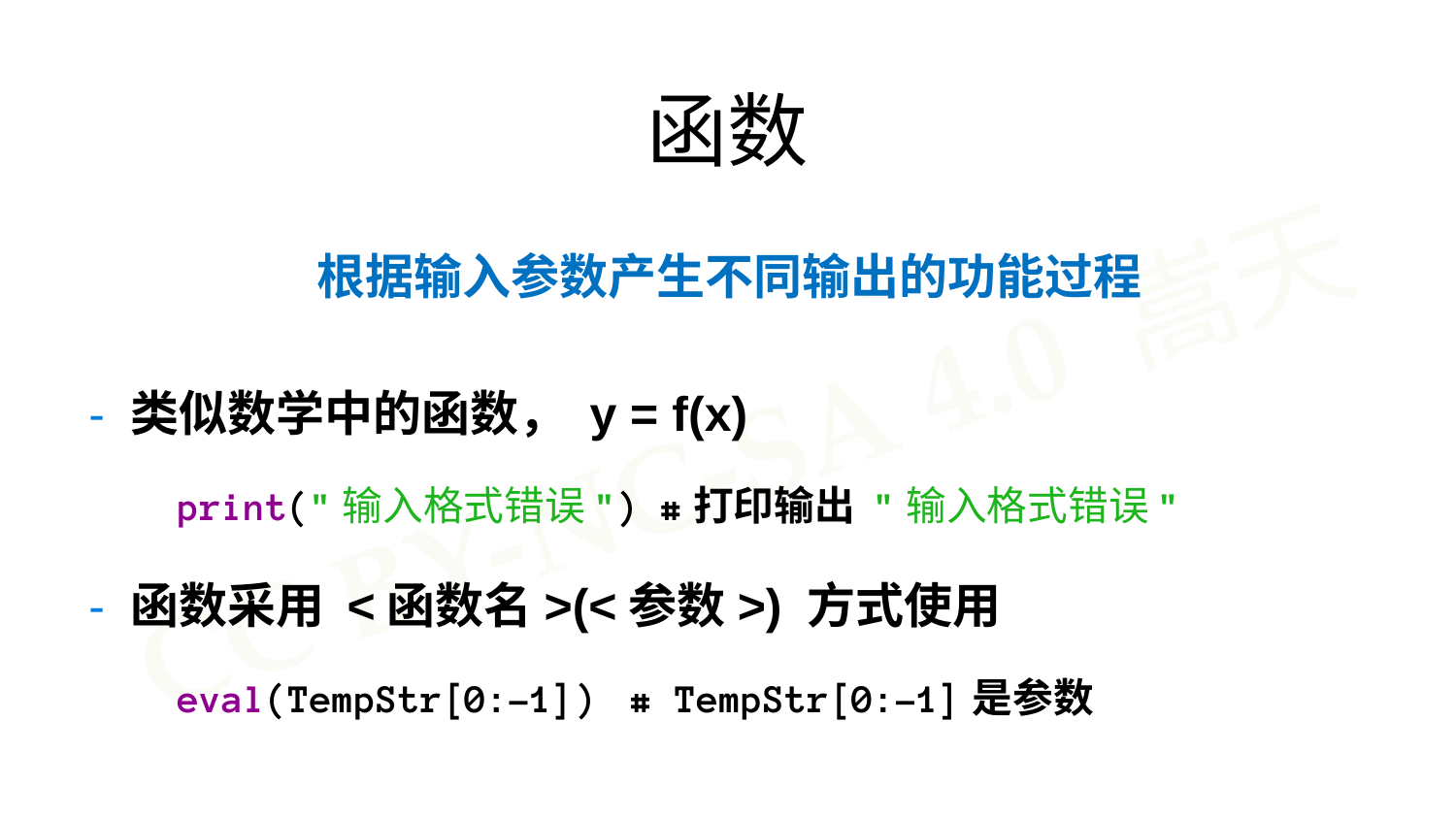

函数
根据输入参数产生不同输出的功能过程
- 类似数学中的函数， y = f(x)
        print("输入格式错误") #打印输出 "输入格式错误"
- 函数采用 <函数名>(<参数>) 方式使用
        eval(TempStr[0:-1])   # TempStr[0:-1]是参数